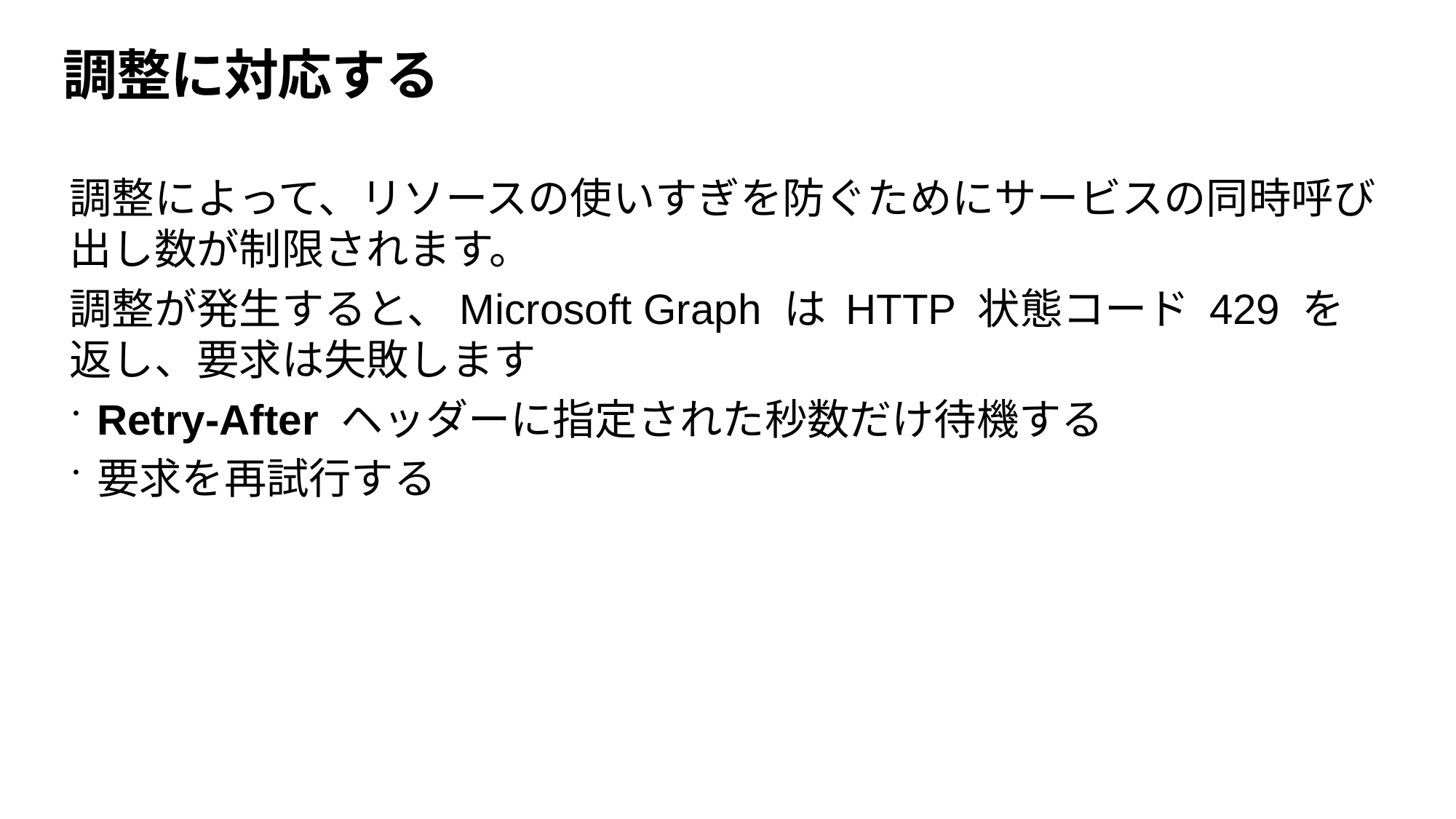

# 調整に対応する
調整によって、リソースの使いすぎを防ぐためにサービスの同時呼び出し数が制限されます。
調整が発生すると、Microsoft Graph は HTTP 状態コード 429 を返し、要求は失敗します
Retry-After ヘッダーに指定された秒数だけ待機する
要求を再試行する